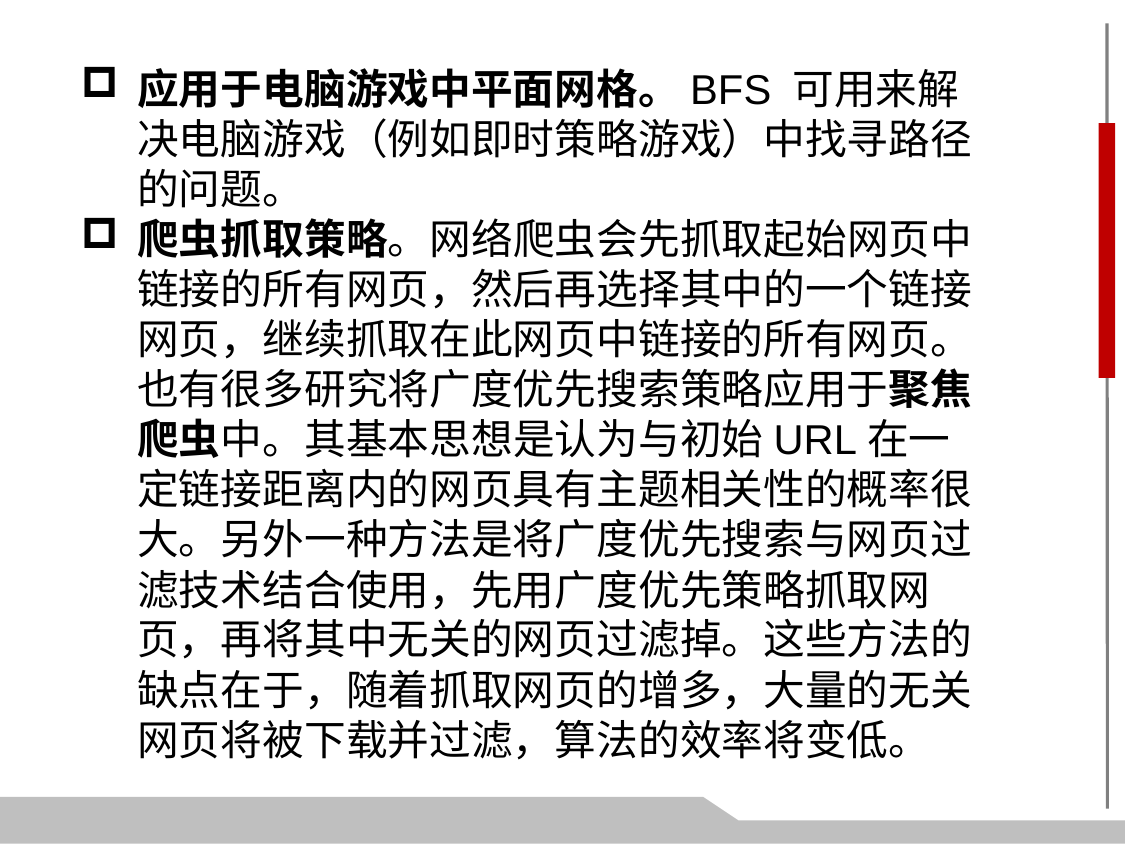

应用于电脑游戏中平面网格。BFS 可用来解决电脑游戏（例如即时策略游戏）中找寻路径的问题。
爬虫抓取策略。网络爬虫会先抓取起始网页中链接的所有网页，然后再选择其中的一个链接网页，继续抓取在此网页中链接的所有网页。也有很多研究将广度优先搜索策略应用于聚焦爬虫中。其基本思想是认为与初始URL在一定链接距离内的网页具有主题相关性的概率很大。另外一种方法是将广度优先搜索与网页过滤技术结合使用，先用广度优先策略抓取网页，再将其中无关的网页过滤掉。这些方法的缺点在于，随着抓取网页的增多，大量的无关网页将被下载并过滤，算法的效率将变低。